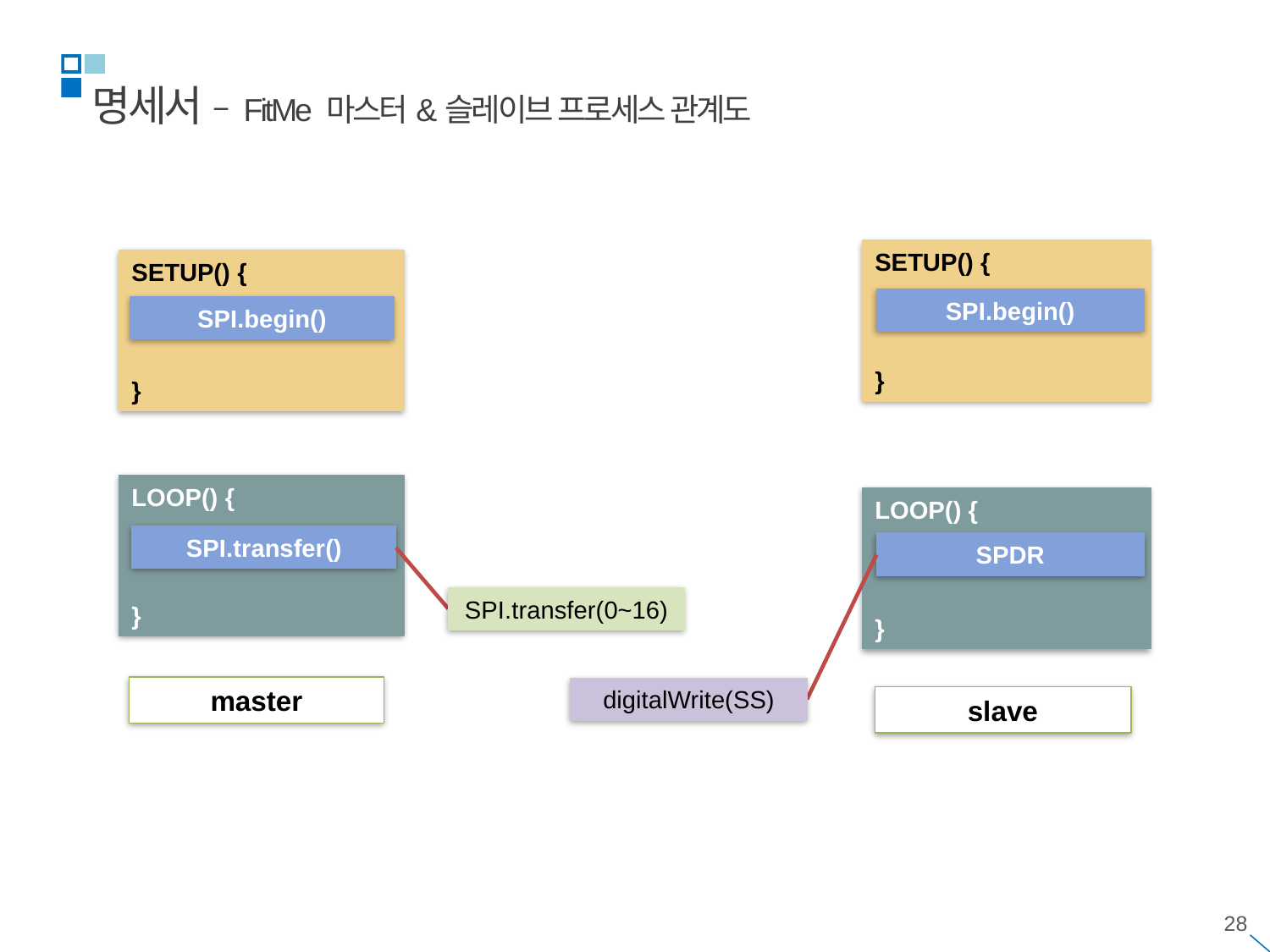

명세서 – FitMe 마스터&슬레이브 프로세스 관계도
SETUP() {

}
SPI.begin()
LOOP() {

}
SPDR
SETUP() {

}
SPI.begin()
LOOP() {

}
SPI.transfer()
SPI.transfer(0~16)
master
digitalWrite(SS)
slave